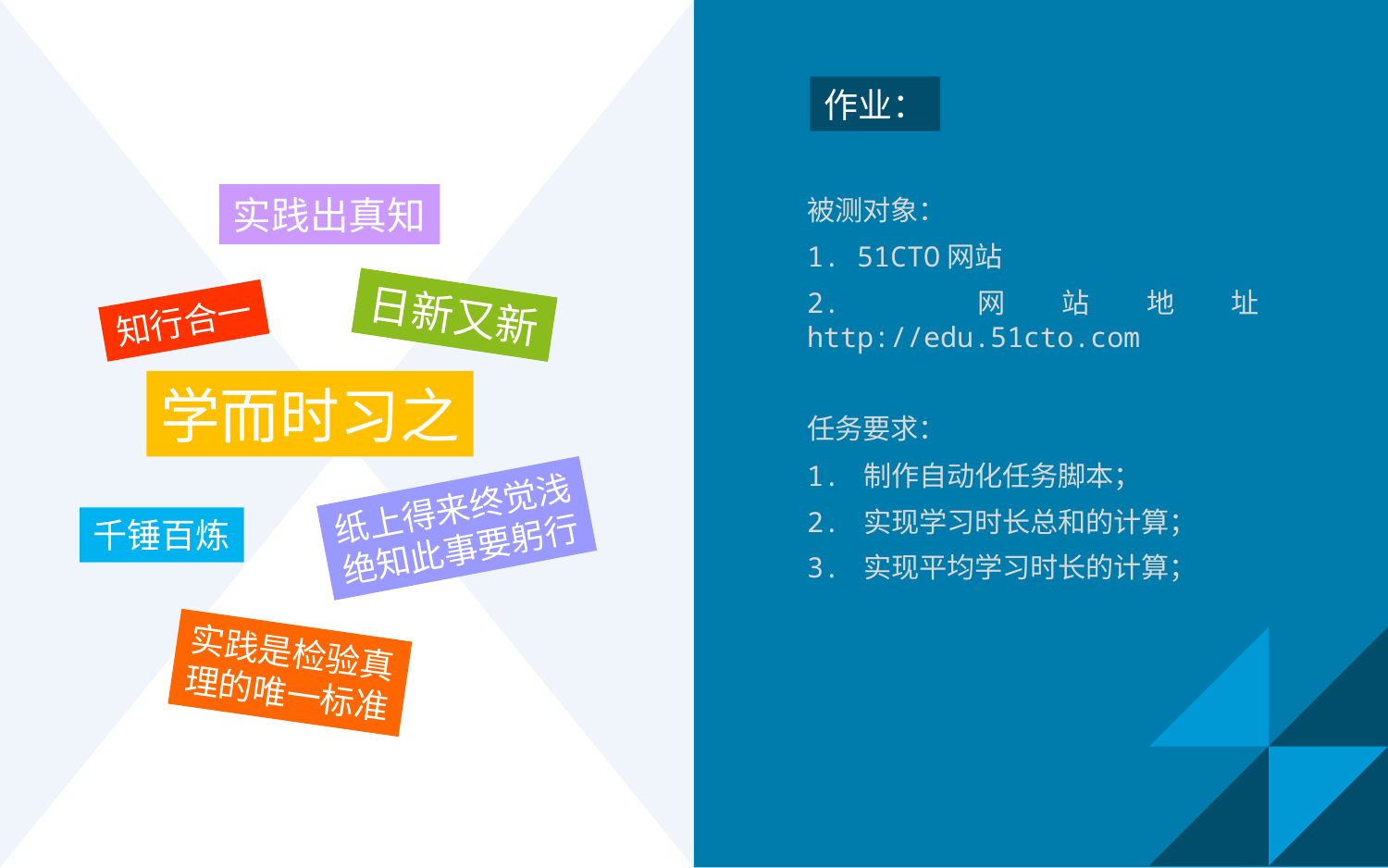

作业：

被测对象：
1. 51CTO网站
2. 网站地址  http://edu.51cto.com

任务要求：
1. 制作自动化任务脚本；
2. 实现学习时长总和的计算；
3. 实现平均学习时长的计算；

实践出真知

日新又新
知行合一
学而时习之
纸上得来终觉浅
绝知此事要躬行
千锤百炼
实践是检验真
理的唯一标准